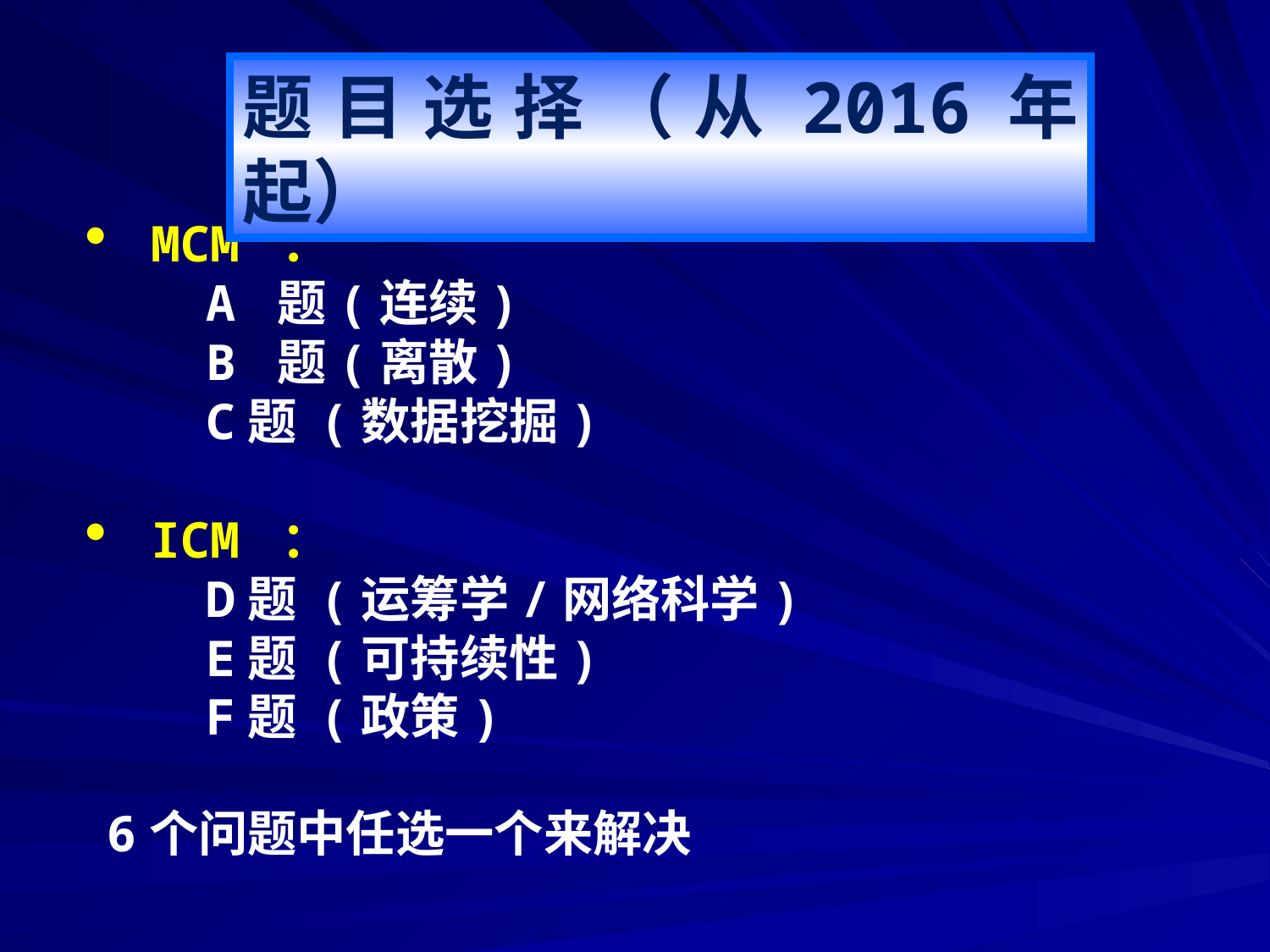

题目选择（从2016年起）
MCM ：
    A 题(连续)
    B 题(离散)
    C题 (数据挖掘)
ICM ：
    D题 (运筹学/网络科学)
    E题 (可持续性)
    F题 (政策)
6个问题中任选一个来解决